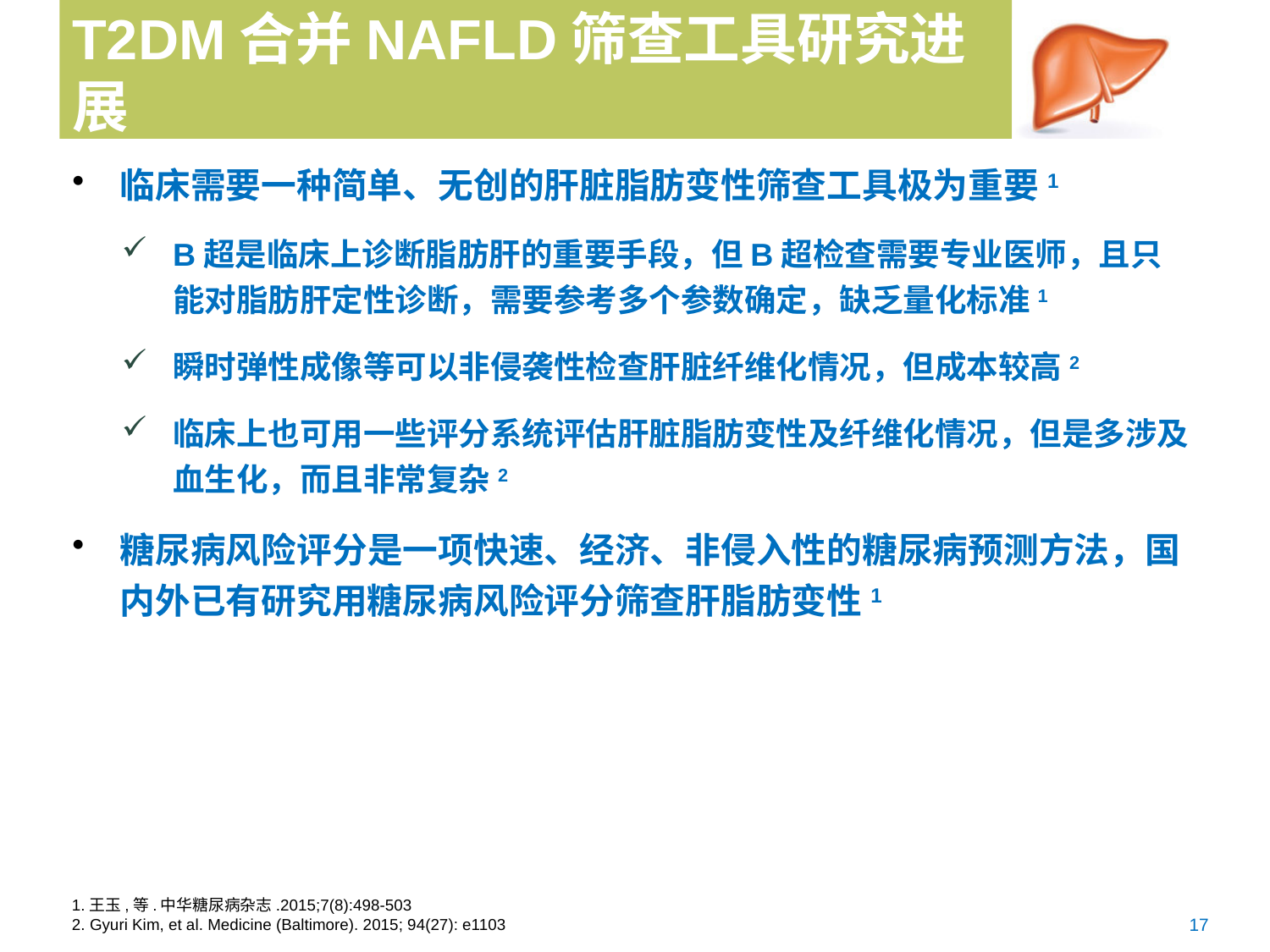

# T2DM合并NAFLD筛查工具研究进展
临床需要一种简单、无创的肝脏脂肪变性筛查工具极为重要1
B超是临床上诊断脂肪肝的重要手段，但B超检查需要专业医师，且只能对脂肪肝定性诊断，需要参考多个参数确定，缺乏量化标准1
瞬时弹性成像等可以非侵袭性检查肝脏纤维化情况，但成本较高2
临床上也可用一些评分系统评估肝脏脂肪变性及纤维化情况，但是多涉及血生化，而且非常复杂2
糖尿病风险评分是一项快速、经济、非侵入性的糖尿病预测方法，国内外已有研究用糖尿病风险评分筛查肝脂肪变性1
1.王玉,等.中华糖尿病杂志.2015;7(8):498-503
2. Gyuri Kim, et al. Medicine (Baltimore). 2015; 94(27): e1103

17